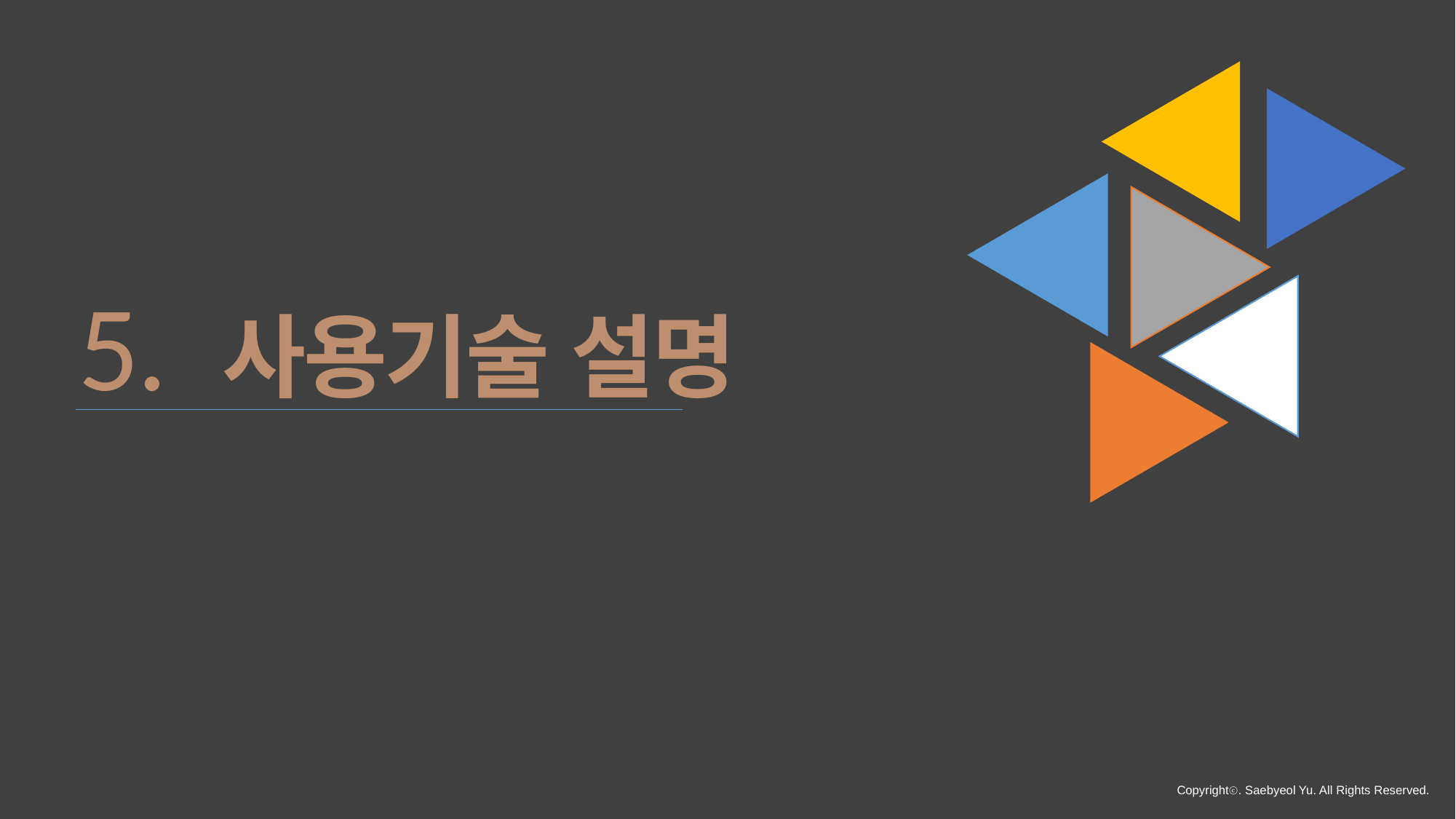

5. 사용기술 설명
Copyrightⓒ. Saebyeol Yu. All Rights Reserved.